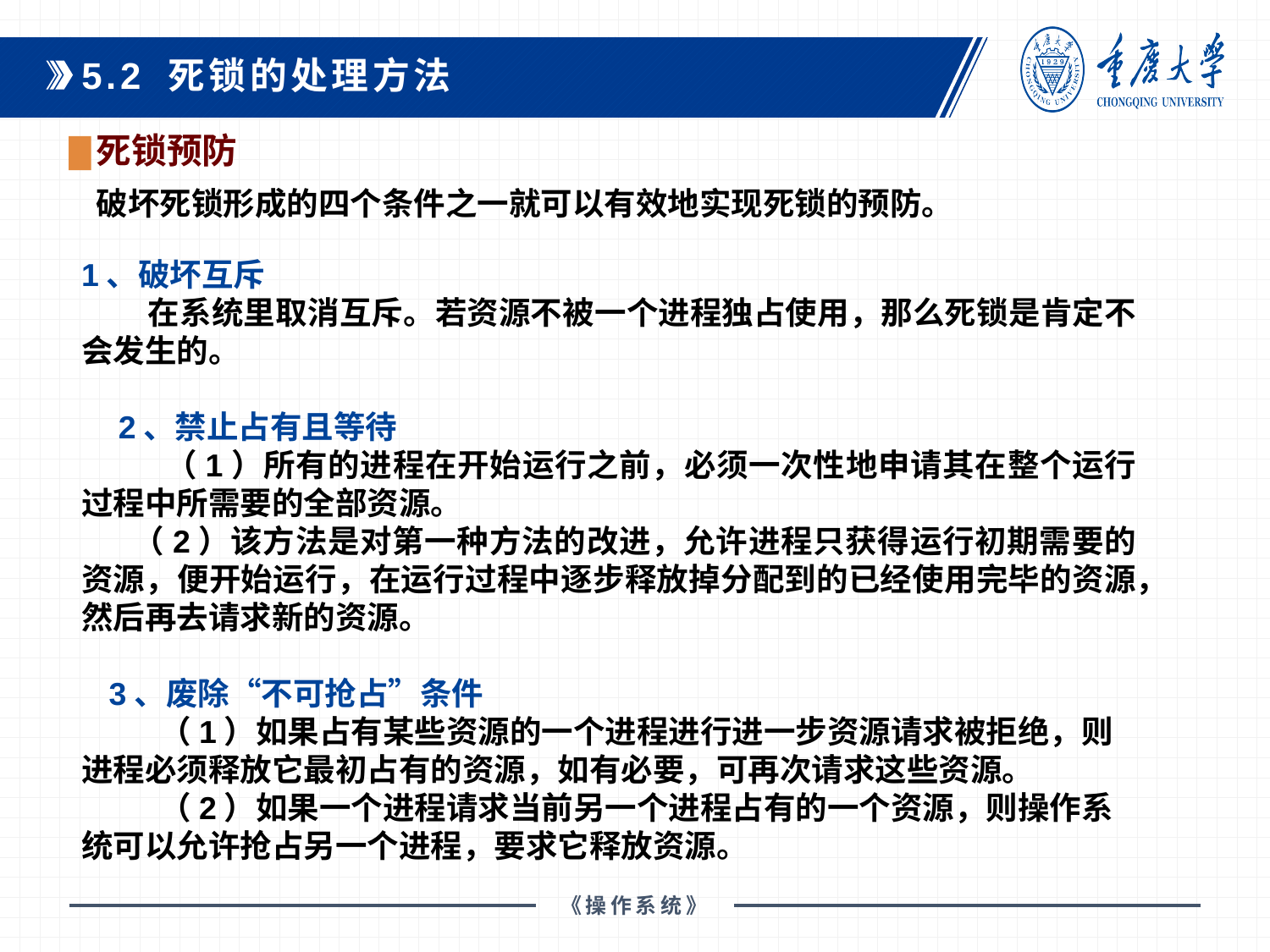

5.2 死锁的处理方法
死锁预防

破坏死锁形成的四个条件之一就可以有效地实现死锁的预防。
1、破坏互斥
   在系统里取消互斥。若资源不被一个进程独占使用，那么死锁是肯定不会发生的。

2、禁止占有且等待
     （1）所有的进程在开始运行之前，必须一次性地申请其在整个运行过程中所需要的全部资源。
  （2）该方法是对第一种方法的改进，允许进程只获得运行初期需要的资源，便开始运行，在运行过程中逐步释放掉分配到的已经使用完毕的资源，然后再去请求新的资源。

3、废除“不可抢占”条件
      （1）如果占有某些资源的一个进程进行进一步资源请求被拒绝，则进程必须释放它最初占有的资源，如有必要，可再次请求这些资源。
      （2）如果一个进程请求当前另一个进程占有的一个资源，则操作系统可以允许抢占另一个进程，要求它释放资源。